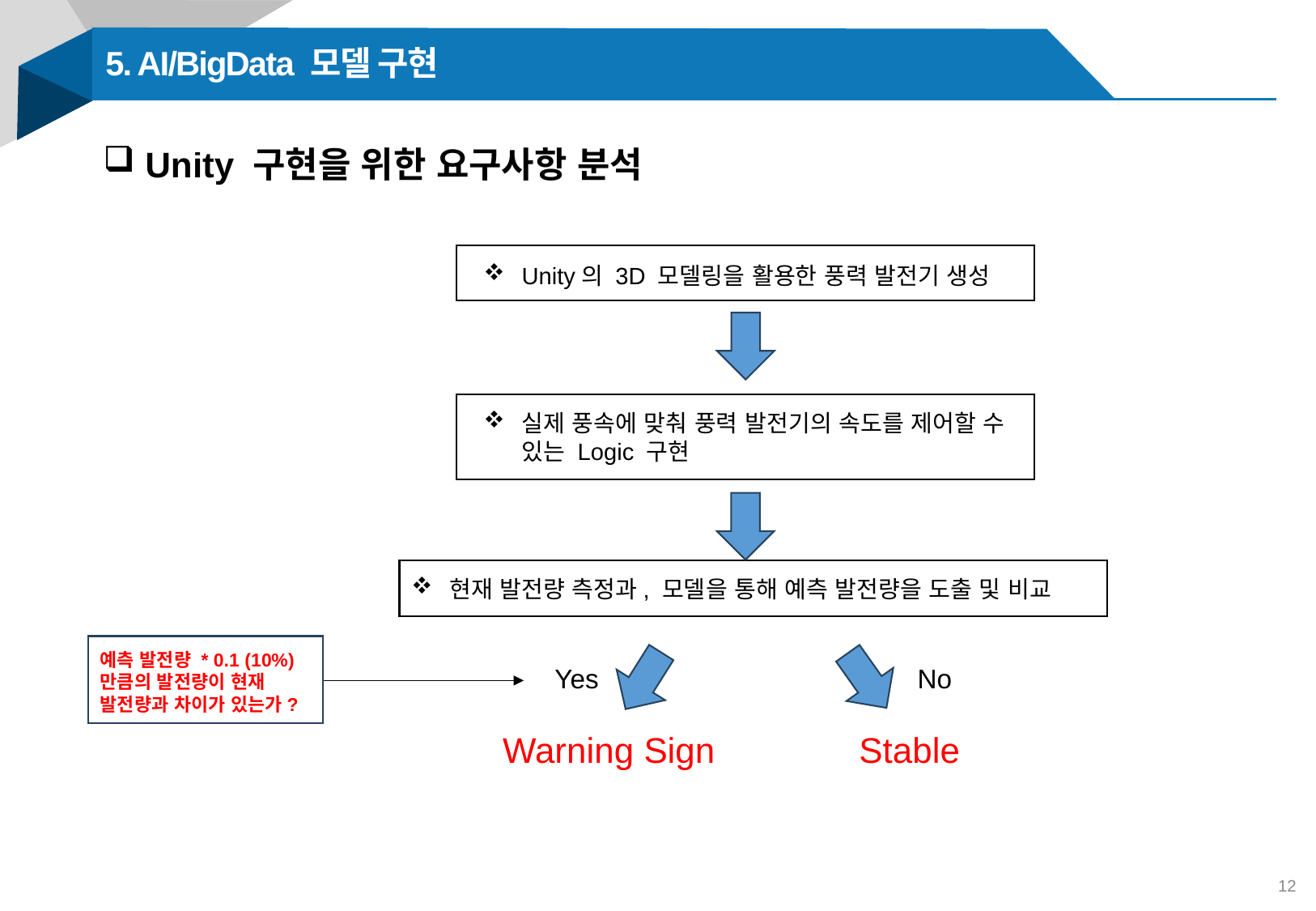

5. AI/BigData 모델 구현
 Unity 구현을 위한 요구사항 분석

Unity의 3D 모델링을 활용한 풍력 발전기 생성

실제 풍속에 맞춰 풍력 발전기의 속도를 제어할 수 있는 Logic 구현

현재 발전량 측정과, 모델을 통해 예측 발전량을 도출 및 비교

예측 발전량 * 0.1 (10%)
만큼의 발전량이 현재 발전량과 차이가 있는가?

Yes
No
Warning Sign
Stable
12